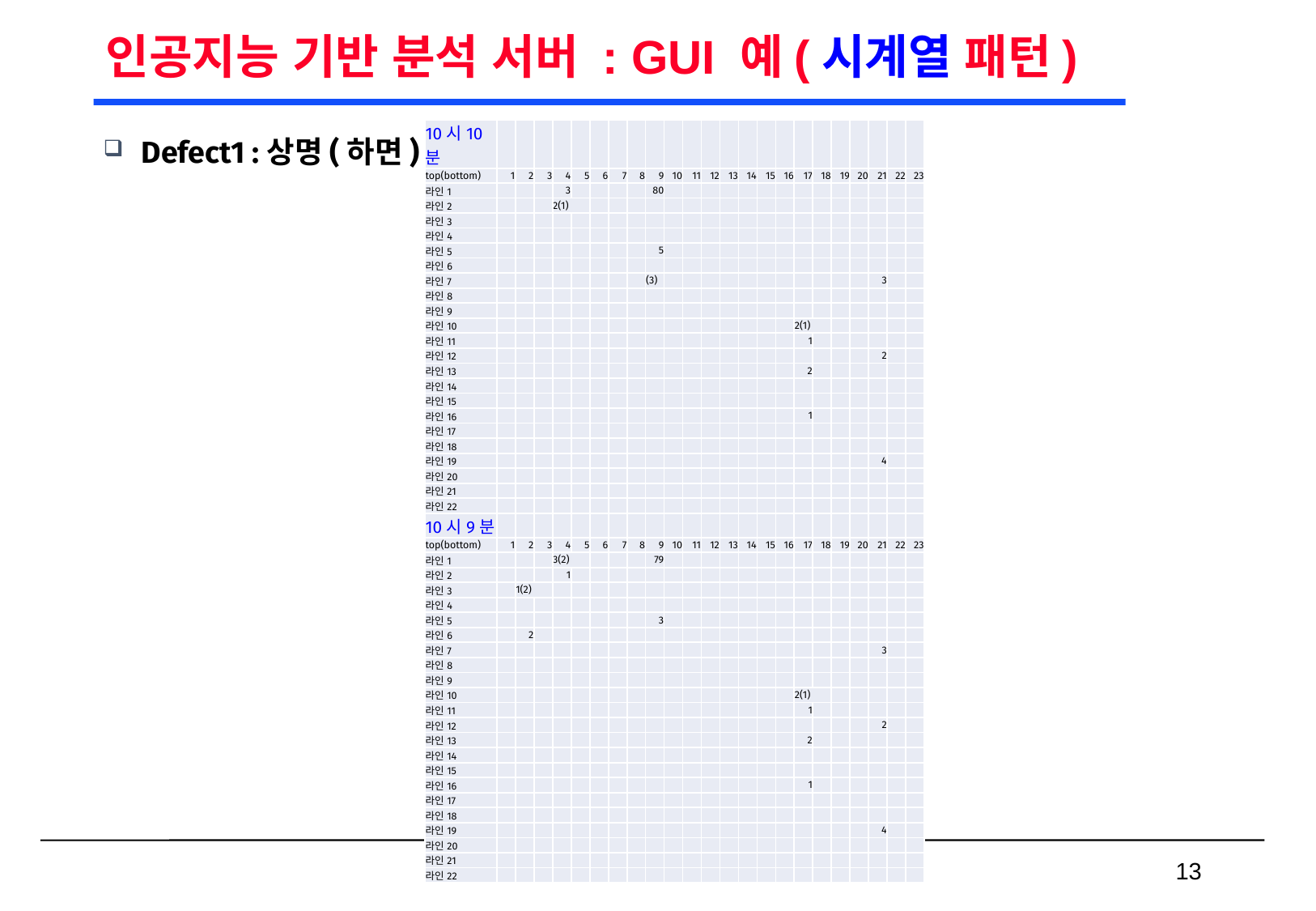

# 인공지능 기반 분석 서버 : GUI 예(시계열 패턴)
Defect1 :상명(하면)
| 10시10분 |  |  |  |  |  |  |  |  |  |  |  |  |  |  |  |  |  |  |  |  |  |  |  |
| --- | --- | --- | --- | --- | --- | --- | --- | --- | --- | --- | --- | --- | --- | --- | --- | --- | --- | --- | --- | --- | --- | --- | --- |
| top(bottom) | 1 | 2 | 3 | 4 | 5 | 6 | 7 | 8 | 9 | 10 | 11 | 12 | 13 | 14 | 15 | 16 | 17 | 18 | 19 | 20 | 21 | 22 | 23 |
| 라인1 |  |  |  | 3 |  |  |  |  | 80 |  |  |  |  |  |  |  |  |  |  |  |  |  |  |
| 라인2 |  |  |  | 2(1) |  |  |  |  |  |  |  |  |  |  |  |  |  |  |  |  |  |  |  |
| 라인3 |  |  |  |  |  |  |  |  |  |  |  |  |  |  |  |  |  |  |  |  |  |  |  |
| 라인4 |  |  |  |  |  |  |  |  |  |  |  |  |  |  |  |  |  |  |  |  |  |  |  |
| 라인5 |  |  |  |  |  |  |  |  | 5 |  |  |  |  |  |  |  |  |  |  |  |  |  |  |
| 라인6 |  |  |  |  |  |  |  |  |  |  |  |  |  |  |  |  |  |  |  |  |  |  |  |
| 라인7 |  |  |  |  |  |  |  |  | (3) |  |  |  |  |  |  |  |  |  |  |  | 3 |  |  |
| 라인8 |  |  |  |  |  |  |  |  |  |  |  |  |  |  |  |  |  |  |  |  |  |  |  |
| 라인9 |  |  |  |  |  |  |  |  |  |  |  |  |  |  |  |  |  |  |  |  |  |  |  |
| 라인10 |  |  |  |  |  |  |  |  |  |  |  |  |  |  |  |  | 2(1) |  |  |  |  |  |  |
| 라인11 |  |  |  |  |  |  |  |  |  |  |  |  |  |  |  |  | 1 |  |  |  |  |  |  |
| 라인12 |  |  |  |  |  |  |  |  |  |  |  |  |  |  |  |  |  |  |  |  | 2 |  |  |
| 라인13 |  |  |  |  |  |  |  |  |  |  |  |  |  |  |  |  | 2 |  |  |  |  |  |  |
| 라인14 |  |  |  |  |  |  |  |  |  |  |  |  |  |  |  |  |  |  |  |  |  |  |  |
| 라인15 |  |  |  |  |  |  |  |  |  |  |  |  |  |  |  |  |  |  |  |  |  |  |  |
| 라인16 |  |  |  |  |  |  |  |  |  |  |  |  |  |  |  |  | 1 |  |  |  |  |  |  |
| 라인17 |  |  |  |  |  |  |  |  |  |  |  |  |  |  |  |  |  |  |  |  |  |  |  |
| 라인18 |  |  |  |  |  |  |  |  |  |  |  |  |  |  |  |  |  |  |  |  |  |  |  |
| 라인19 |  |  |  |  |  |  |  |  |  |  |  |  |  |  |  |  |  |  |  |  | 4 |  |  |
| 라인20 |  |  |  |  |  |  |  |  |  |  |  |  |  |  |  |  |  |  |  |  |  |  |  |
| 라인21 |  |  |  |  |  |  |  |  |  |  |  |  |  |  |  |  |  |  |  |  |  |  |  |
| 라인22 |  |  |  |  |  |  |  |  |  |  |  |  |  |  |  |  |  |  |  |  |  |  |  |
| 10시9분 |  |  |  |  |  |  |  |  |  |  |  |  |  |  |  |  |  |  |  |  |  |  |  |
| top(bottom) | 1 | 2 | 3 | 4 | 5 | 6 | 7 | 8 | 9 | 10 | 11 | 12 | 13 | 14 | 15 | 16 | 17 | 18 | 19 | 20 | 21 | 22 | 23 |
| 라인1 |  |  |  | 3(2) |  |  |  |  | 79 |  |  |  |  |  |  |  |  |  |  |  |  |  |  |
| 라인2 |  |  |  | 1 |  |  |  |  |  |  |  |  |  |  |  |  |  |  |  |  |  |  |  |
| 라인3 |  | 1(2) |  |  |  |  |  |  |  |  |  |  |  |  |  |  |  |  |  |  |  |  |  |
| 라인4 |  |  |  |  |  |  |  |  |  |  |  |  |  |  |  |  |  |  |  |  |  |  |  |
| 라인5 |  |  |  |  |  |  |  |  | 3 |  |  |  |  |  |  |  |  |  |  |  |  |  |  |
| 라인6 |  | 2 |  |  |  |  |  |  |  |  |  |  |  |  |  |  |  |  |  |  |  |  |  |
| 라인7 |  |  |  |  |  |  |  |  |  |  |  |  |  |  |  |  |  |  |  |  | 3 |  |  |
| 라인8 |  |  |  |  |  |  |  |  |  |  |  |  |  |  |  |  |  |  |  |  |  |  |  |
| 라인9 |  |  |  |  |  |  |  |  |  |  |  |  |  |  |  |  |  |  |  |  |  |  |  |
| 라인10 |  |  |  |  |  |  |  |  |  |  |  |  |  |  |  |  | 2(1) |  |  |  |  |  |  |
| 라인11 |  |  |  |  |  |  |  |  |  |  |  |  |  |  |  |  | 1 |  |  |  |  |  |  |
| 라인12 |  |  |  |  |  |  |  |  |  |  |  |  |  |  |  |  |  |  |  |  | 2 |  |  |
| 라인13 |  |  |  |  |  |  |  |  |  |  |  |  |  |  |  |  | 2 |  |  |  |  |  |  |
| 라인14 |  |  |  |  |  |  |  |  |  |  |  |  |  |  |  |  |  |  |  |  |  |  |  |
| 라인15 |  |  |  |  |  |  |  |  |  |  |  |  |  |  |  |  |  |  |  |  |  |  |  |
| 라인16 |  |  |  |  |  |  |  |  |  |  |  |  |  |  |  |  | 1 |  |  |  |  |  |  |
| 라인17 |  |  |  |  |  |  |  |  |  |  |  |  |  |  |  |  |  |  |  |  |  |  |  |
| 라인18 |  |  |  |  |  |  |  |  |  |  |  |  |  |  |  |  |  |  |  |  |  |  |  |
| 라인19 |  |  |  |  |  |  |  |  |  |  |  |  |  |  |  |  |  |  |  |  | 4 |  |  |
| 라인20 |  |  |  |  |  |  |  |  |  |  |  |  |  |  |  |  |  |  |  |  |  |  |  |
| 라인21 |  |  |  |  |  |  |  |  |  |  |  |  |  |  |  |  |  |  |  |  |  |  |  |
| 라인22 |  |  |  |  |  |  |  |  |  |  |  |  |  |  |  |  |  |  |  |  |  |  |  |
 13